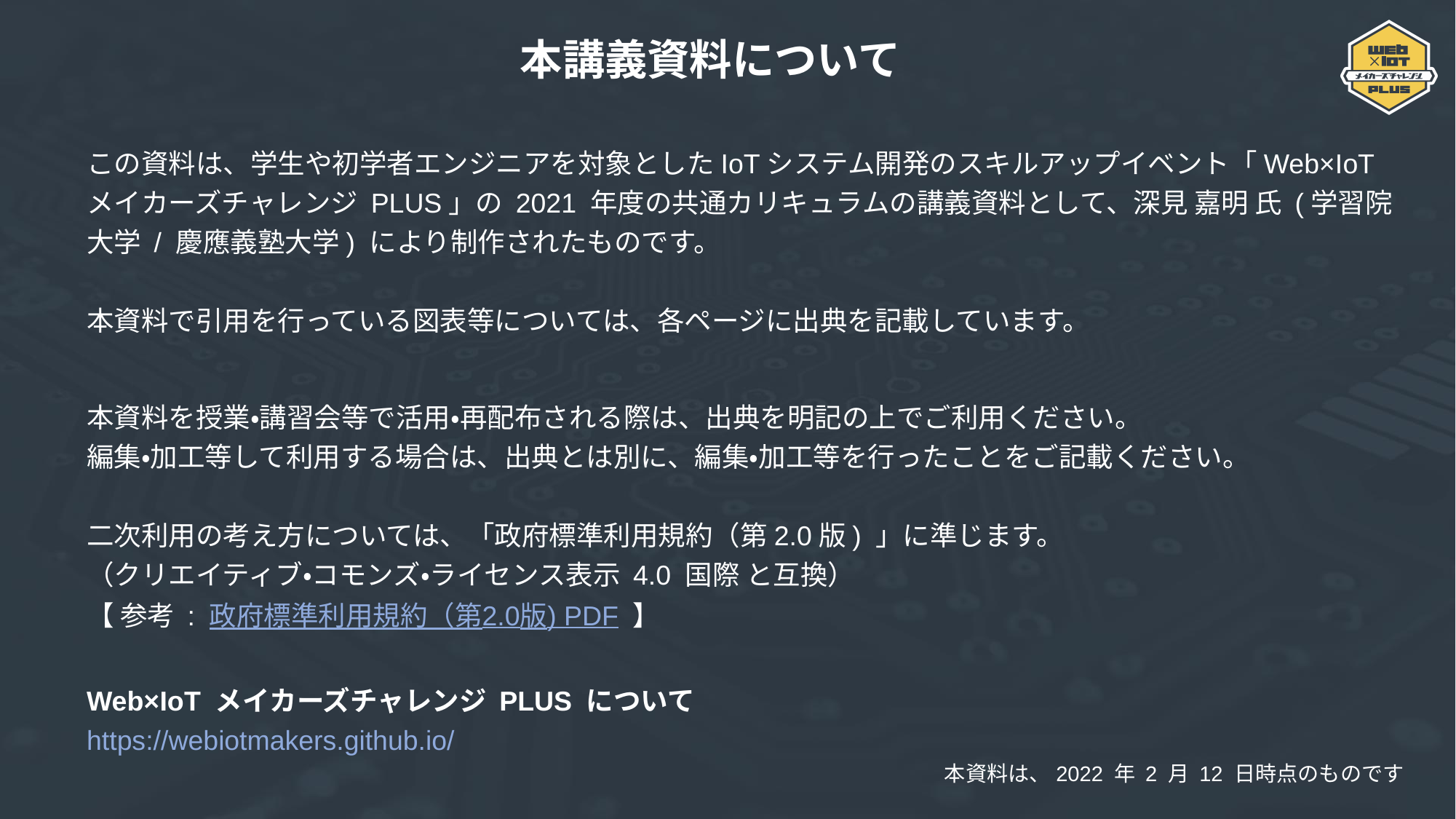

本講義資料について
この資料は、学生や初学者エンジニアを対象としたIoTシステム開発のスキルアップイベント「Web×IoT  メイカーズチャレンジ PLUS」の 2021 年度の共通カリキュラムの講義資料として、深見 嘉明 氏 (学習院大学 / 慶應義塾大学) により制作されたものです。

本資料で引用を行っている図表等については、各ページに出典を記載しています。

本資料を授業・講習会等で活用・再配布される際は、出典を明記の上でご利用ください。
編集・加工等して利用する場合は、出典とは別に、編集・加工等を行ったことをご記載ください。

二次利用の考え方については、「政府標準利用規約（第2.0版) 」に準じます。
（クリエイティブ・コモンズ・ライセンス表示 4.0 国際 と互換）
【 参考 : 政府標準利用規約（第2.0版) PDF 】

Web×IoT メイカーズチャレンジ PLUS について
https://webiotmakers.github.io/
本資料は、2022 年 2 月 12 日時点のものです